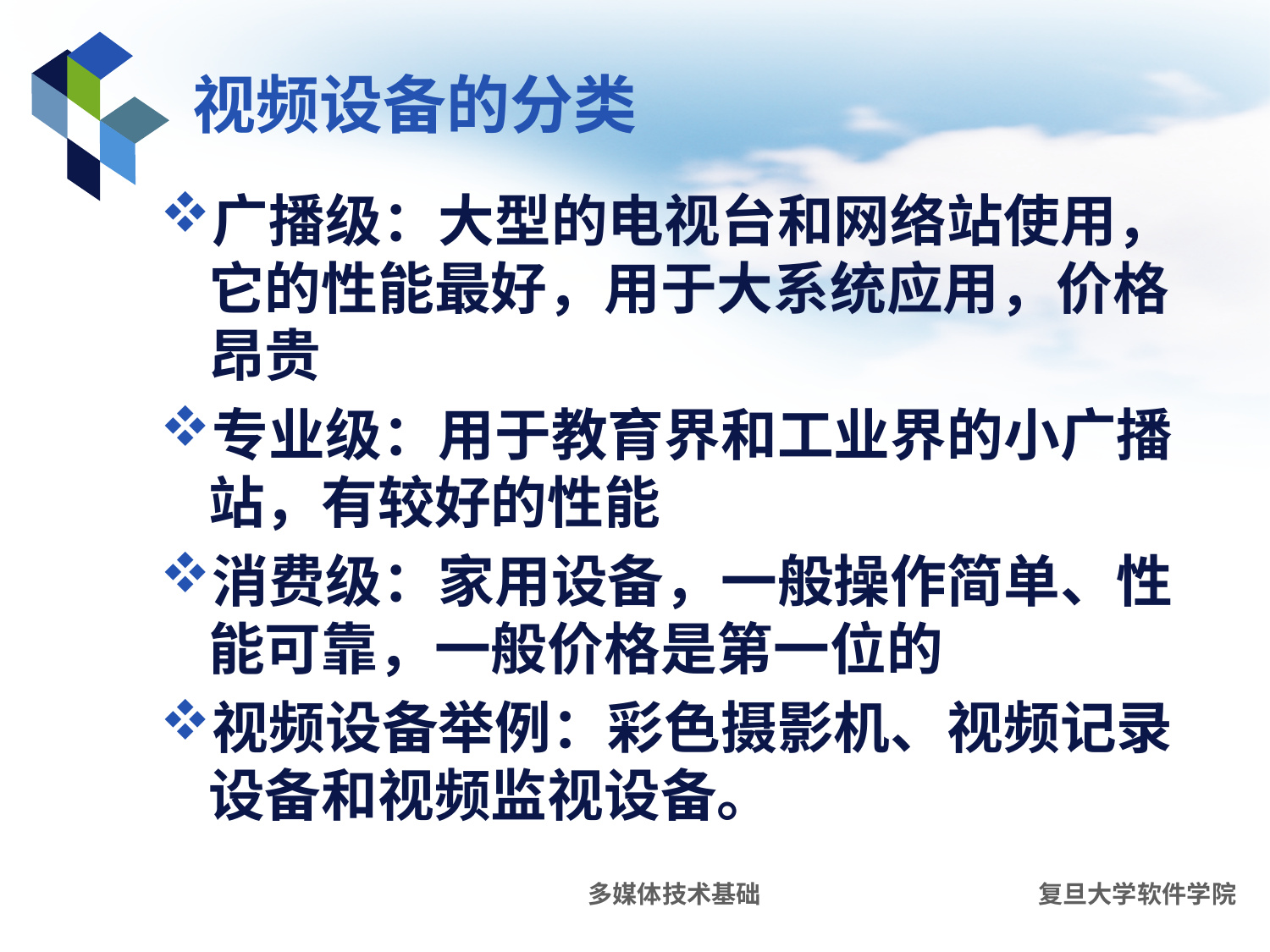

# 视频设备的分类
广播级：大型的电视台和网络站使用，它的性能最好，用于大系统应用，价格昂贵
专业级：用于教育界和工业界的小广播站，有较好的性能
消费级：家用设备，一般操作简单、性能可靠，一般价格是第一位的
视频设备举例：彩色摄影机、视频记录设备和视频监视设备。
多媒体技术基础